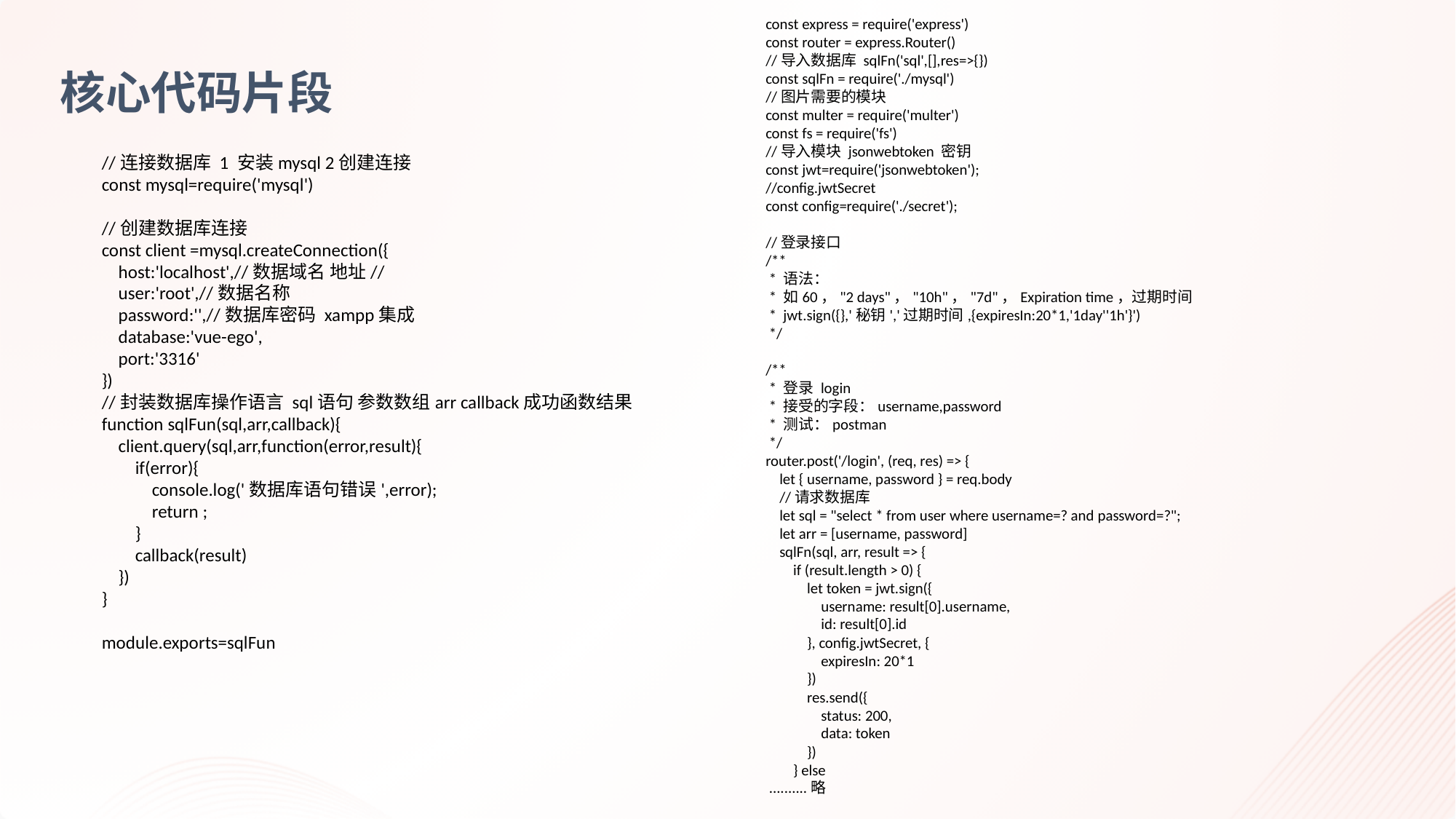

const express = require('express')
const router = express.Router()
//导入数据库 sqlFn('sql',[],res=>{})
const sqlFn = require('./mysql')
//图片需要的模块
const multer = require('multer')
const fs = require('fs')
//导入模块 jsonwebtoken 密钥
const jwt=require('jsonwebtoken');
//config.jwtSecret
const config=require('./secret');

//登录接口
/**
 * 语法：
 * 如60，"2 days"，"10h"，"7d"，Expiration time，过期时间
 *  jwt.sign({},'秘钥','过期时间,{expiresIn:20*1,'1day''1h'}')
 */

/**
 * 登录 login
 * 接受的字段：username,password
 * 测试：postman
 */
router.post('/login', (req, res) => {
    let { username, password } = req.body
    //请求数据库
    let sql = "select * from user where username=? and password=?";
    let arr = [username, password]
    sqlFn(sql, arr, result => {
        if (result.length > 0) {
            let token = jwt.sign({
                username: result[0].username,
                id: result[0].id
            }, config.jwtSecret, {
                expiresIn: 20*1
            })
            res.send({
                status: 200,
                data: token
            })
        } else
 ..........略
核心代码片段
//连接数据库 1 安装mysql 2创建连接
const mysql=require('mysql')

//创建数据库连接
const client =mysql.createConnection({
    host:'localhost',//数据域名 地址//
    user:'root',//数据名称
    password:'',//数据库密码 xampp集成
    database:'vue-ego',
    port:'3316'
})
//封装数据库操作语言 sql语句 参数数组arr callback成功函数结果
function sqlFun(sql,arr,callback){
    client.query(sql,arr,function(error,result){
        if(error){
            console.log('数据库语句错误',error);
            return ;
        }
        callback(result)
    })
}

module.exports=sqlFun